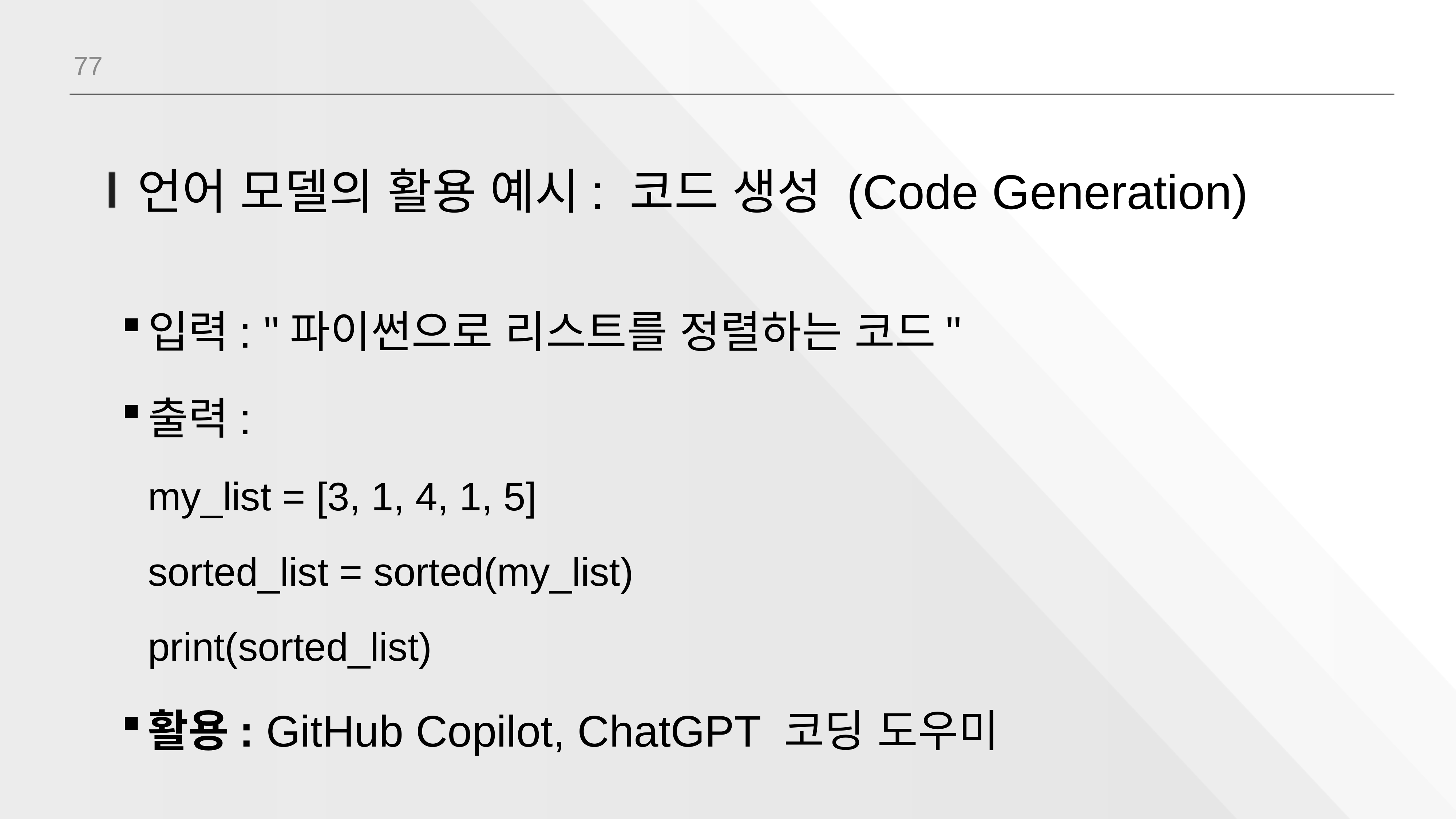

77
# 언어 모델의 활용 예시: 코드 생성 (Code Generation)
입력: "파이썬으로 리스트를 정렬하는 코드"
출력:
my_list = [3, 1, 4, 1, 5]
sorted_list = sorted(my_list)
print(sorted_list)
활용: GitHub Copilot, ChatGPT 코딩 도우미